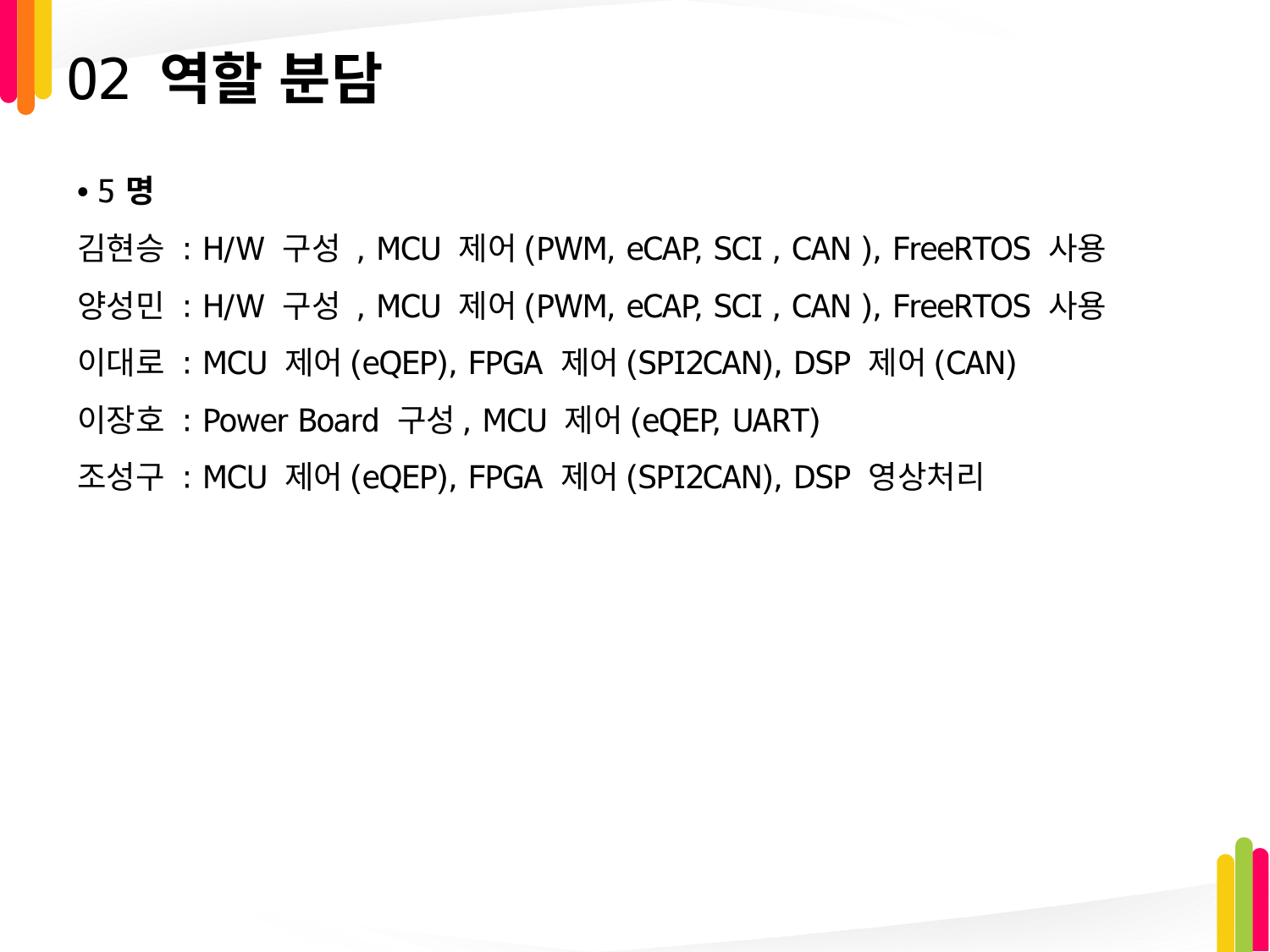

# 02 역할 분담
• 5명
김현승 : H/W 구성 , MCU 제어(PWM, eCAP, SCI , CAN ), FreeRTOS 사용
양성민 : H/W 구성 , MCU 제어(PWM, eCAP, SCI , CAN ), FreeRTOS 사용
이대로 : MCU 제어(eQEP), FPGA 제어(SPI2CAN), DSP 제어(CAN)
이장호 : Power Board 구성, MCU 제어(eQEP, UART)
조성구 : MCU 제어(eQEP), FPGA 제어(SPI2CAN), DSP 영상처리